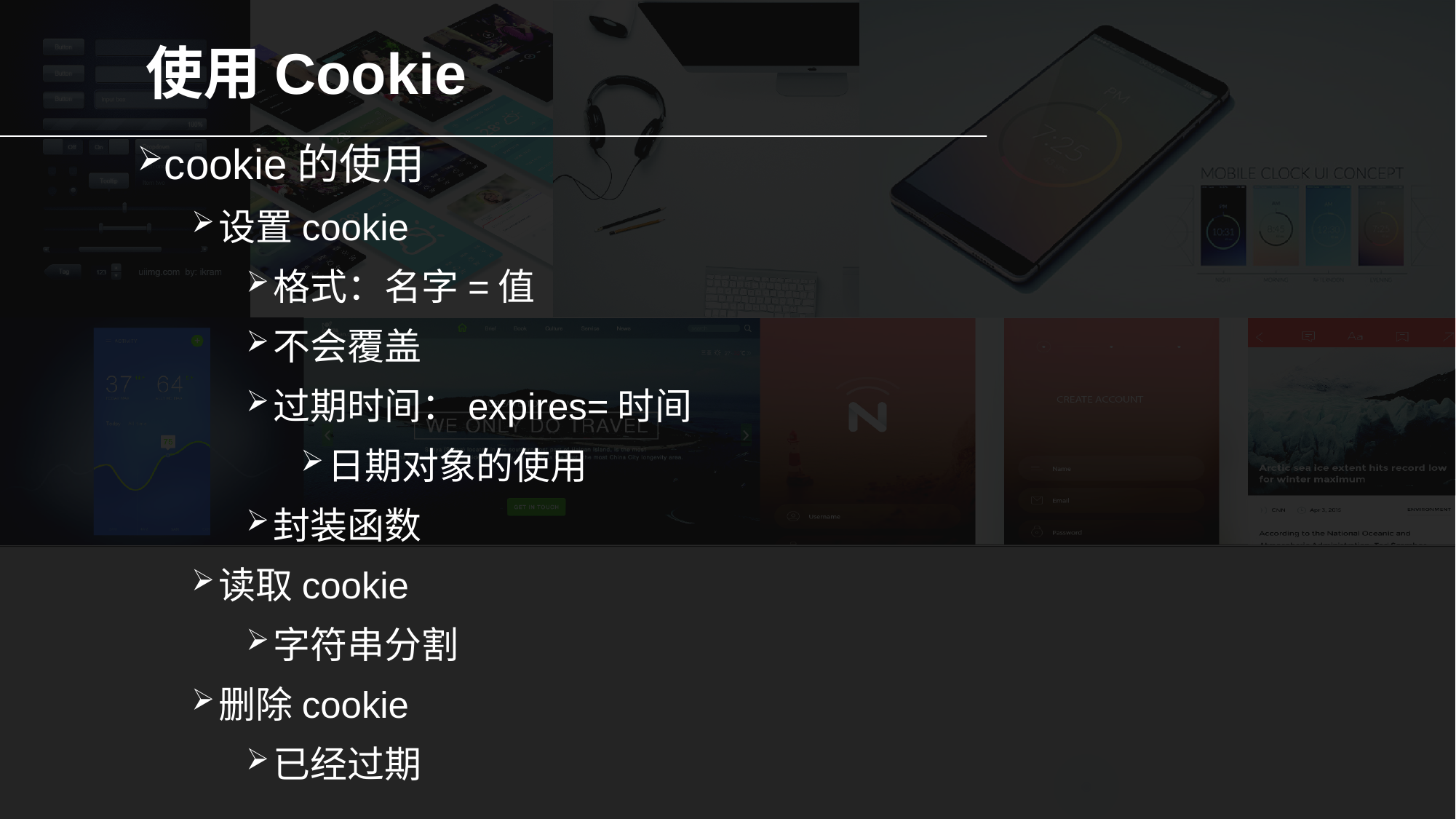

# 使用Cookie
cookie的使用
设置cookie
格式：名字=值
不会覆盖
过期时间：expires=时间
日期对象的使用
封装函数
读取cookie
字符串分割
删除cookie
已经过期